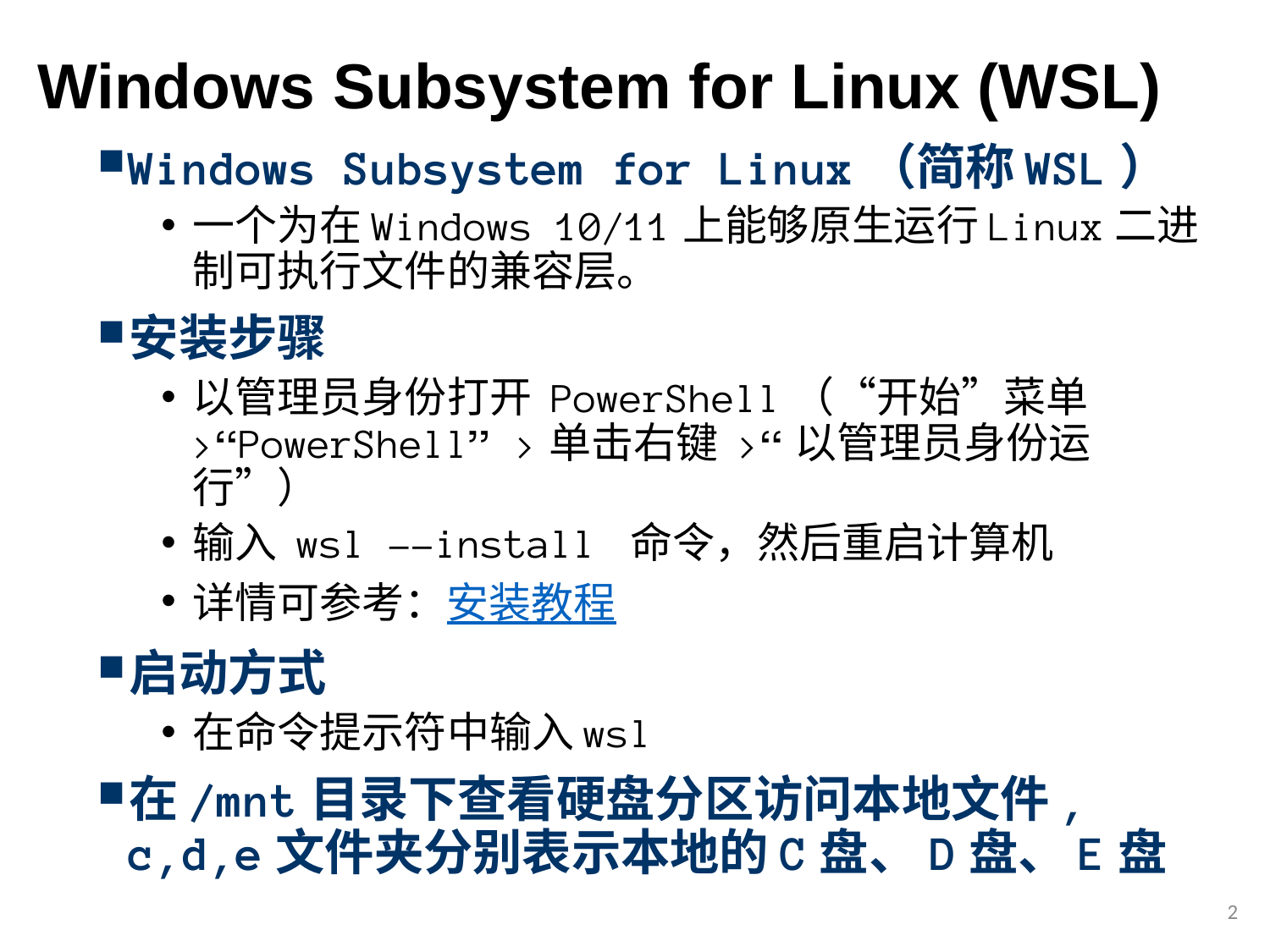

# Windows Subsystem for Linux (WSL)
Windows Subsystem for Linux（简称WSL）
一个为在Windows 10/11上能够原生运行Linux二进制可执行文件的兼容层。
安装步骤
以管理员身份打开 PowerShell（“开始”菜单 >“PowerShell” >单击右键 >“以管理员身份运行”）
输入 wsl --install 命令，然后重启计算机
详情可参考：安装教程
启动方式
在命令提示符中输入wsl
在/mnt目录下查看硬盘分区访问本地文件, c,d,e文件夹分别表示本地的C盘、D盘、E盘
2